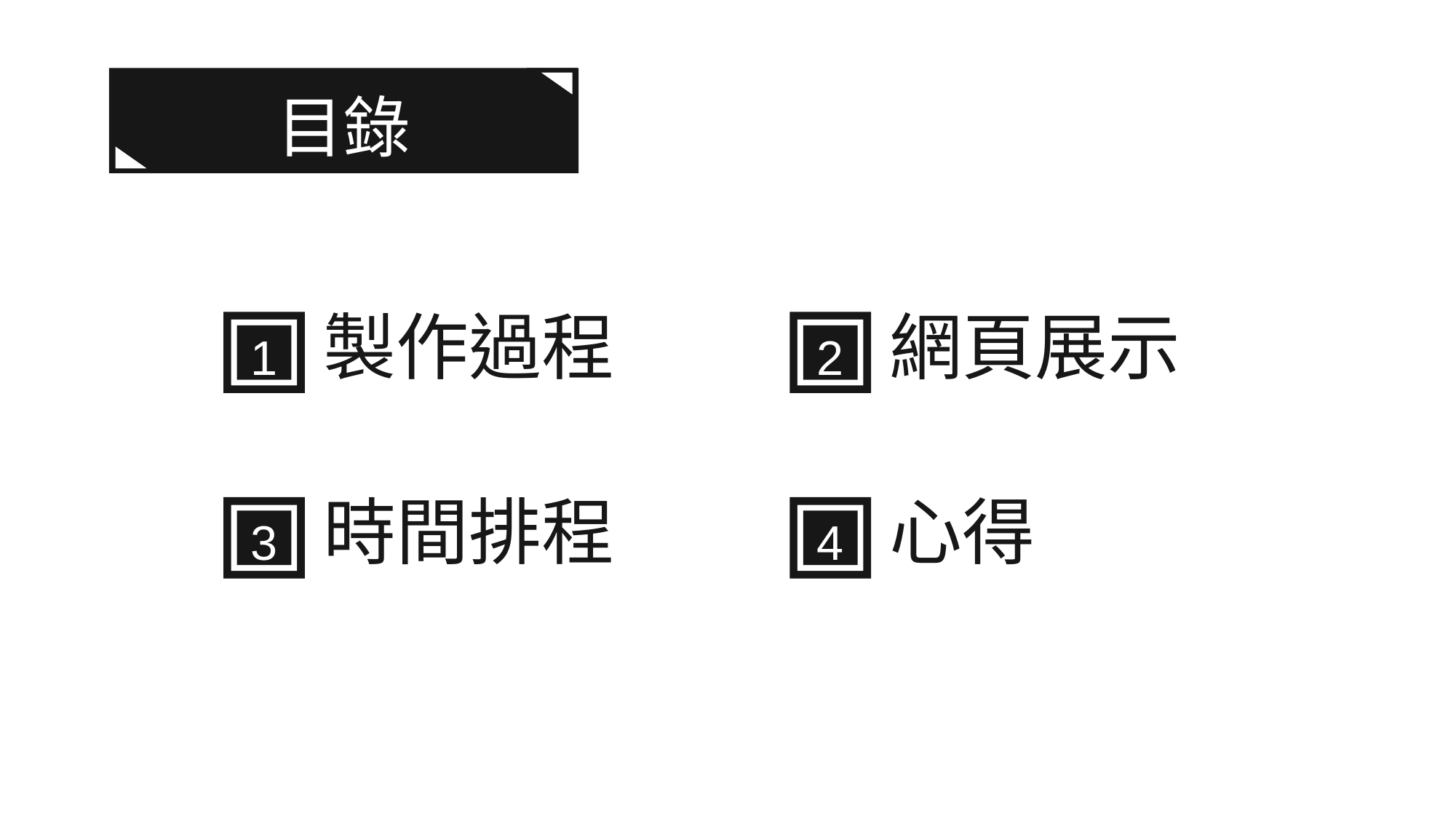

目錄
製作過程
網頁展示

1

2
時間排程
心得

3

4